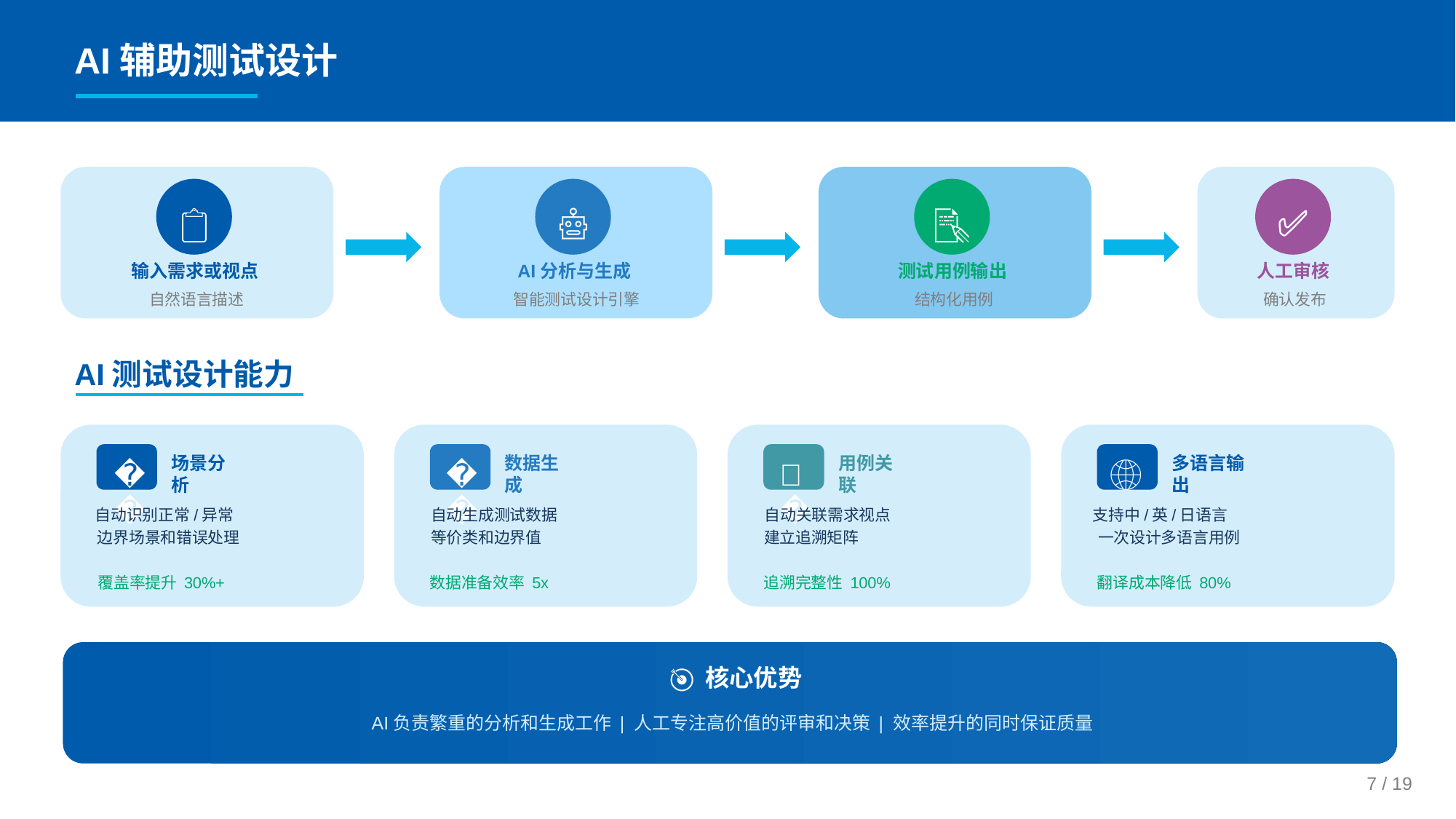

AI辅助测试设计

📋
🤖
📝
✅

输入需求或视点
AI分析与生成
测试用例输出
人工审核
自然语言描述
智能测试设计引擎
结构化用例
确认发布
AI测试设计能力

场景分析
数据生成
用例关联
多语言输出
🧠
📊
🔗
🌐
自动识别正常/异常
自动生成测试数据
自动关联需求视点
支持中/英/日语言
边界场景和错误处理
等价类和边界值
建立追溯矩阵
一次设计多语言用例
覆盖率提升 30%+
数据准备效率 5x
追溯完整性 100%
翻译成本降低 80%

🎯 核心优势
AI负责繁重的分析和生成工作 | 人工专注高价值的评审和决策 | 效率提升的同时保证质量
7 / 19